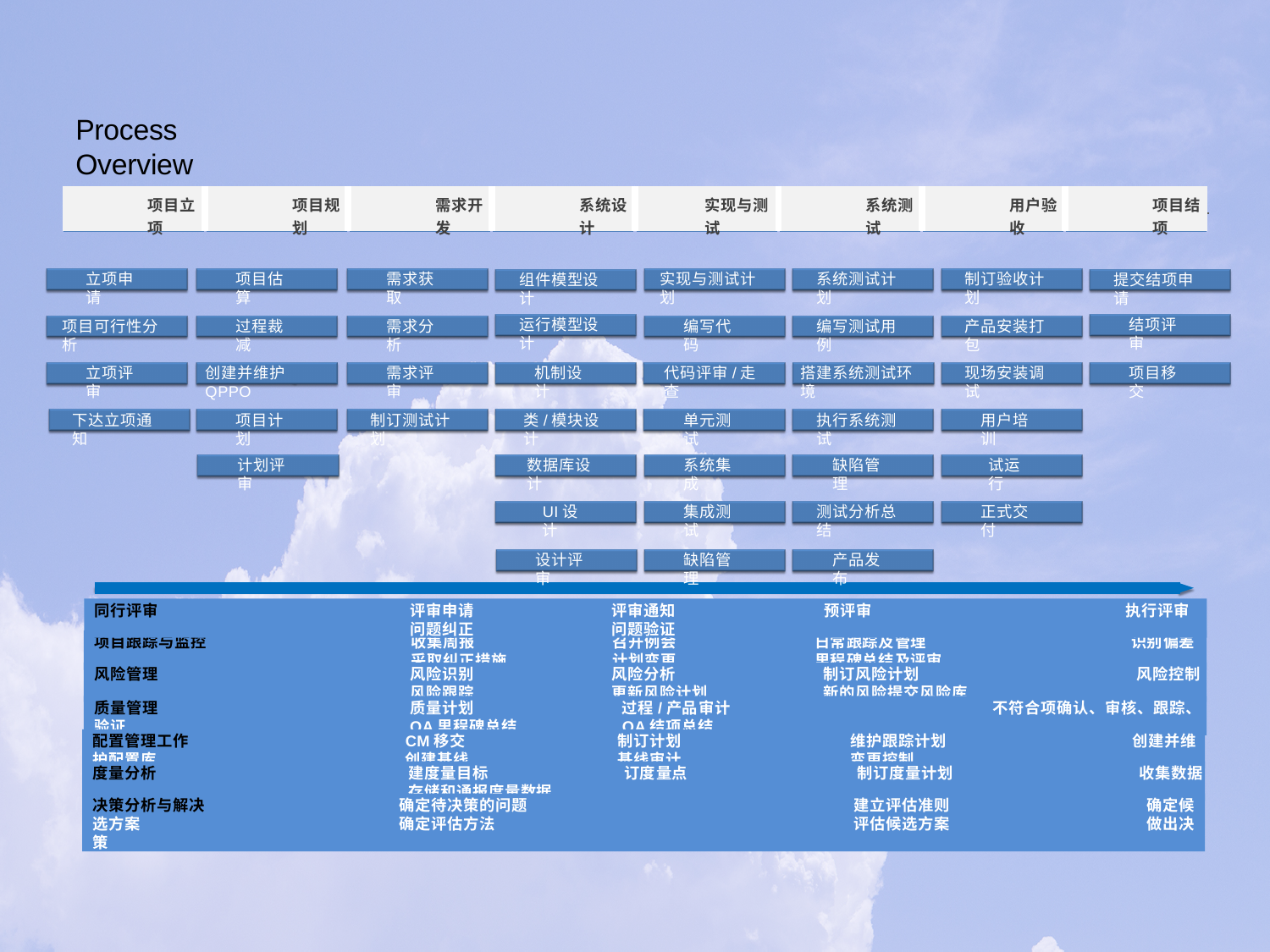

# Process Overview
| 项目立项 | 项目规划 | 需求开发 | 系统设计 | 实现与测试 | 系统测试 | 用户验收 | 项目结项 |
| --- | --- | --- | --- | --- | --- | --- | --- |

项目估算
实现与测试计划
系统测试计划
制订验收计划
立项申请
需求获取
组件模型设计
提交结项申请

结项评审
运行模型设计
过程裁减
项目可行性分析
需求分析
编写代码
编写测试用例
产品安装打包

创建并维护QPPO
需求评审
机制设计
代码评审/走查
搭建系统测试环境
现场安装调试
项目移交
立项评审

下达立项通知
项目计划
制订测试计划
类/模块设计
单元测试
执行系统测试
用户培训

计划评审
数据库设计
系统集成
缺陷管理
试运行

UI设计
集成测试
测试分析总结
正式交付

设计评审
缺陷管理
产品发布

同行评审	评审申请	评审通知	预评审	执行评审	问题纠正	问题验证
项目跟踪与监控	收集周报	召开例会	日常跟踪及管理	识别偏差	采取纠正措施	计划变更	里程碑总结及评审
风险管理	风险识别	风险分析	制订风险计划	风险控制	风险跟踪	更新风险计划	新的风险提交风险库
质量管理	质量计划	过程/产品审计	不符合项确认、审核、跟踪、验证	QA里程碑总结	QA结项总结
配置管理工作	CM移交	制订计划	维护跟踪计划	创建并维护配置库	创建基线	基线审计	变更控制
度量分析	建度量目标	订度量点	制订度量计划	收集数据	存储和通报度量数据
11
决策分析与解决	确定待决策的问题	建立评估准则	确定候选方案	确定评估方法	评估候选方案	做出决策